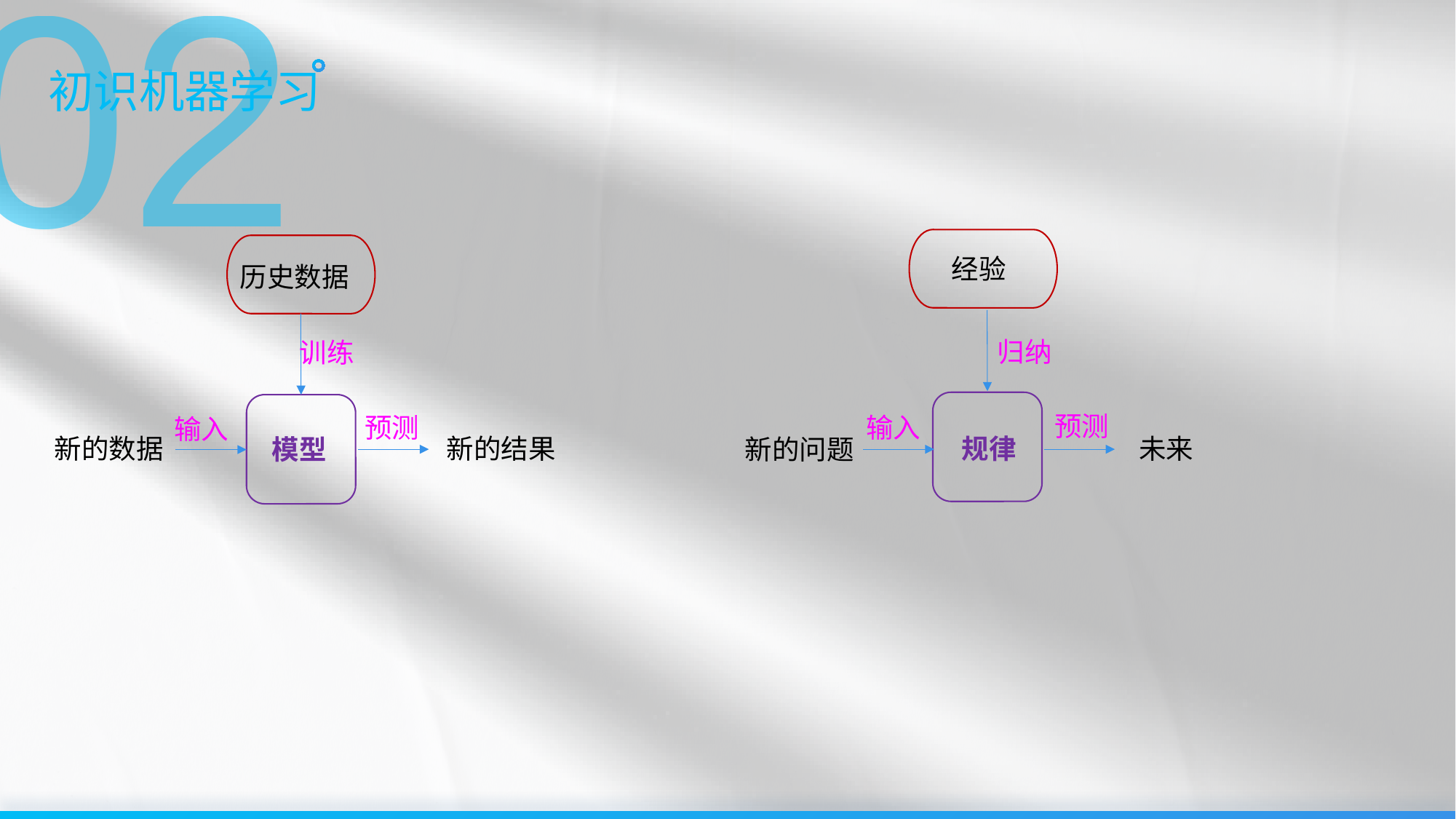

02
初识机器学习

经验
历史数据
归纳
训练

预测
输入
预测
输入
新的数据
新的结果
规律
未来
模型
新的问题